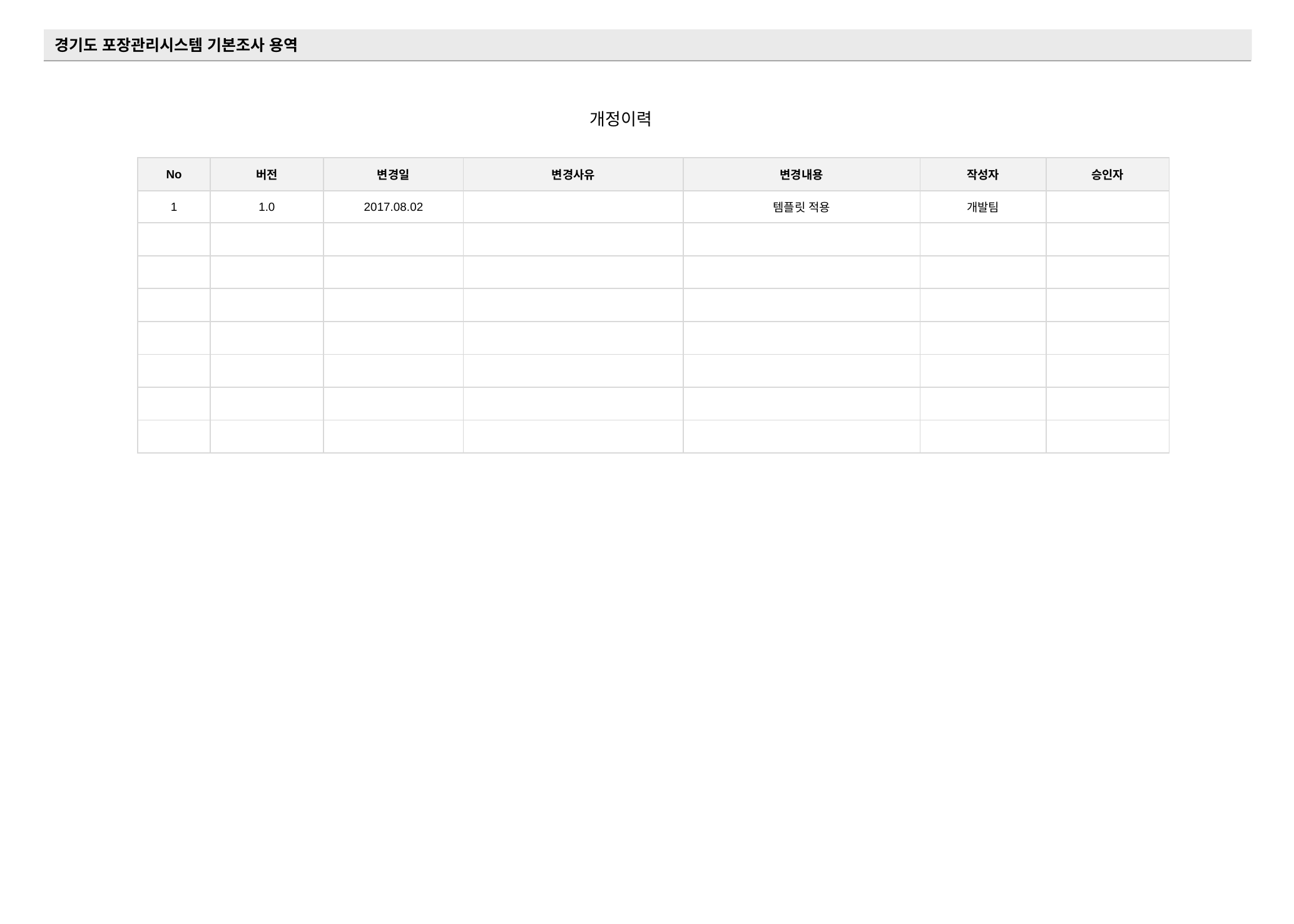

개정이력
| No | 버전 | 변경일 | 변경사유 | 변경내용 | 작성자 | 승인자 |
| --- | --- | --- | --- | --- | --- | --- |
| 1 | 1.0 | 2017.08.02 |  | 템플릿 적용 | 개발팀 |  |
|  |  |  |  |  |  |  |
|  |  |  |  |  |  |  |
|  |  |  |  |  |  |  |
|  |  |  |  |  |  |  |
|  |  |  |  |  |  |  |
|  |  |  |  |  |  |  |
|  |  |  |  |  |  |  |